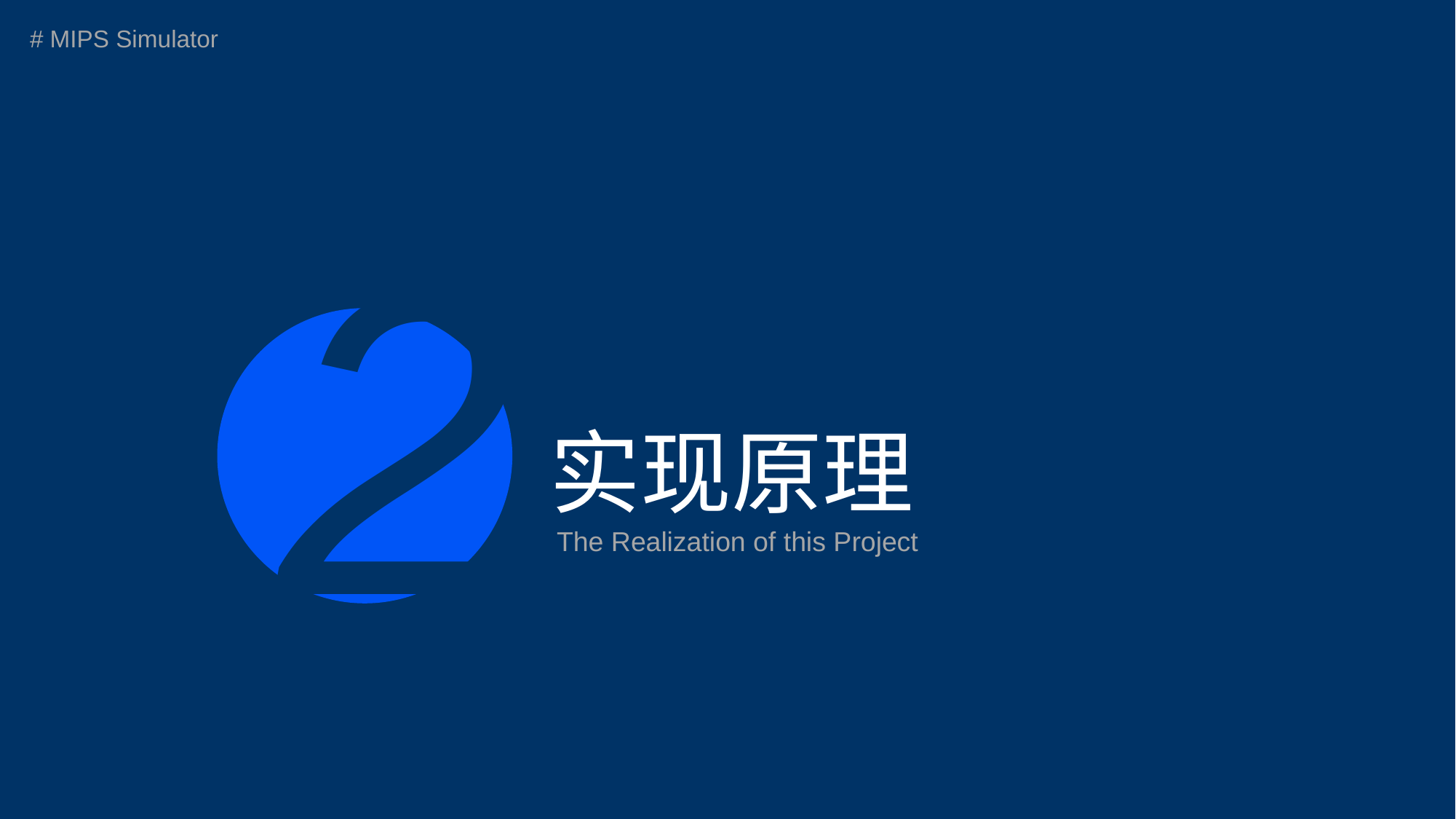

# 2
实现原理
The Realization of this Project